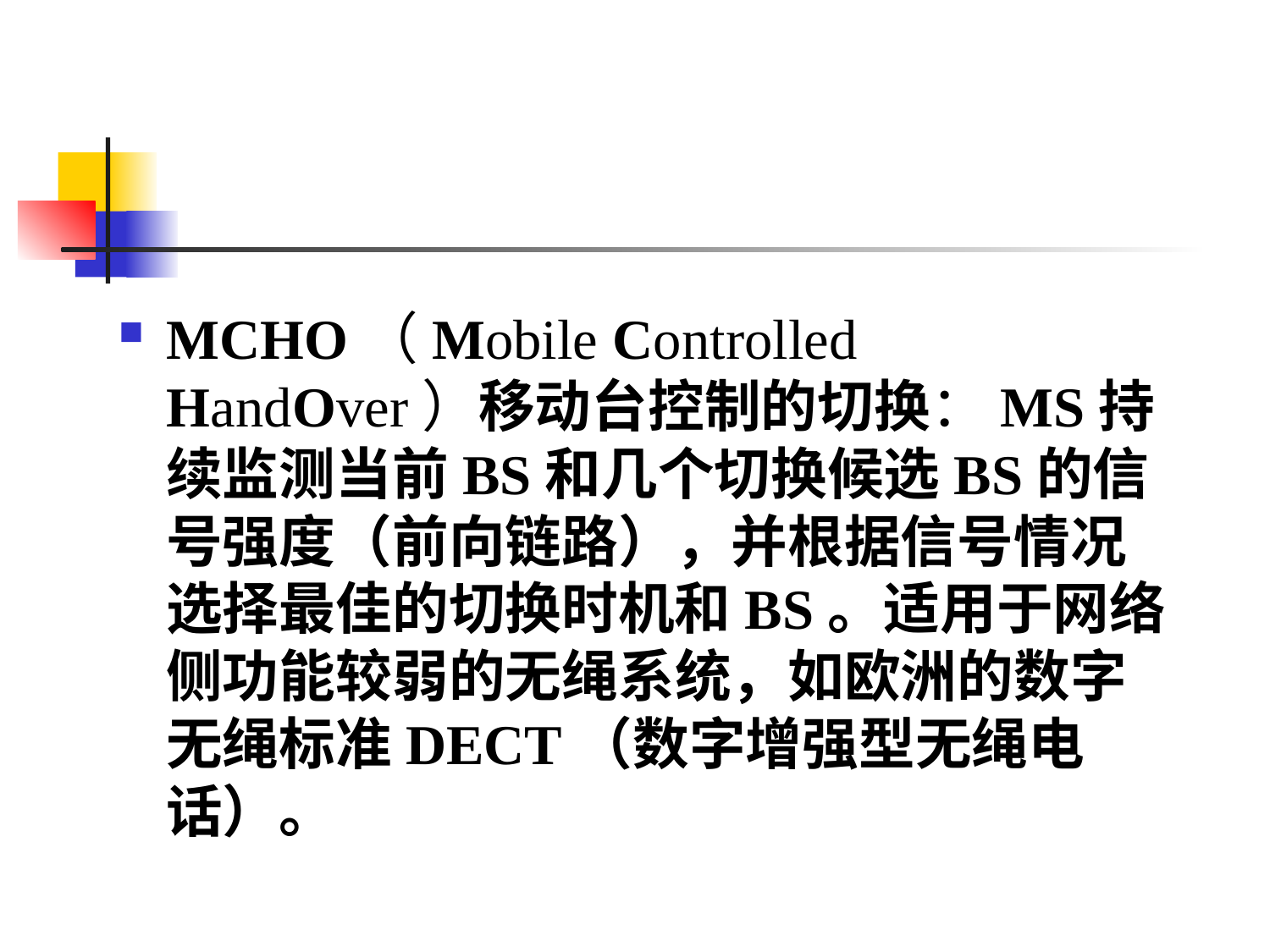

MCHO（Mobile Controlled HandOver）移动台控制的切换：MS持续监测当前BS和几个切换候选BS的信号强度（前向链路），并根据信号情况选择最佳的切换时机和BS。适用于网络侧功能较弱的无绳系统，如欧洲的数字无绳标准DECT（数字增强型无绳电话）。